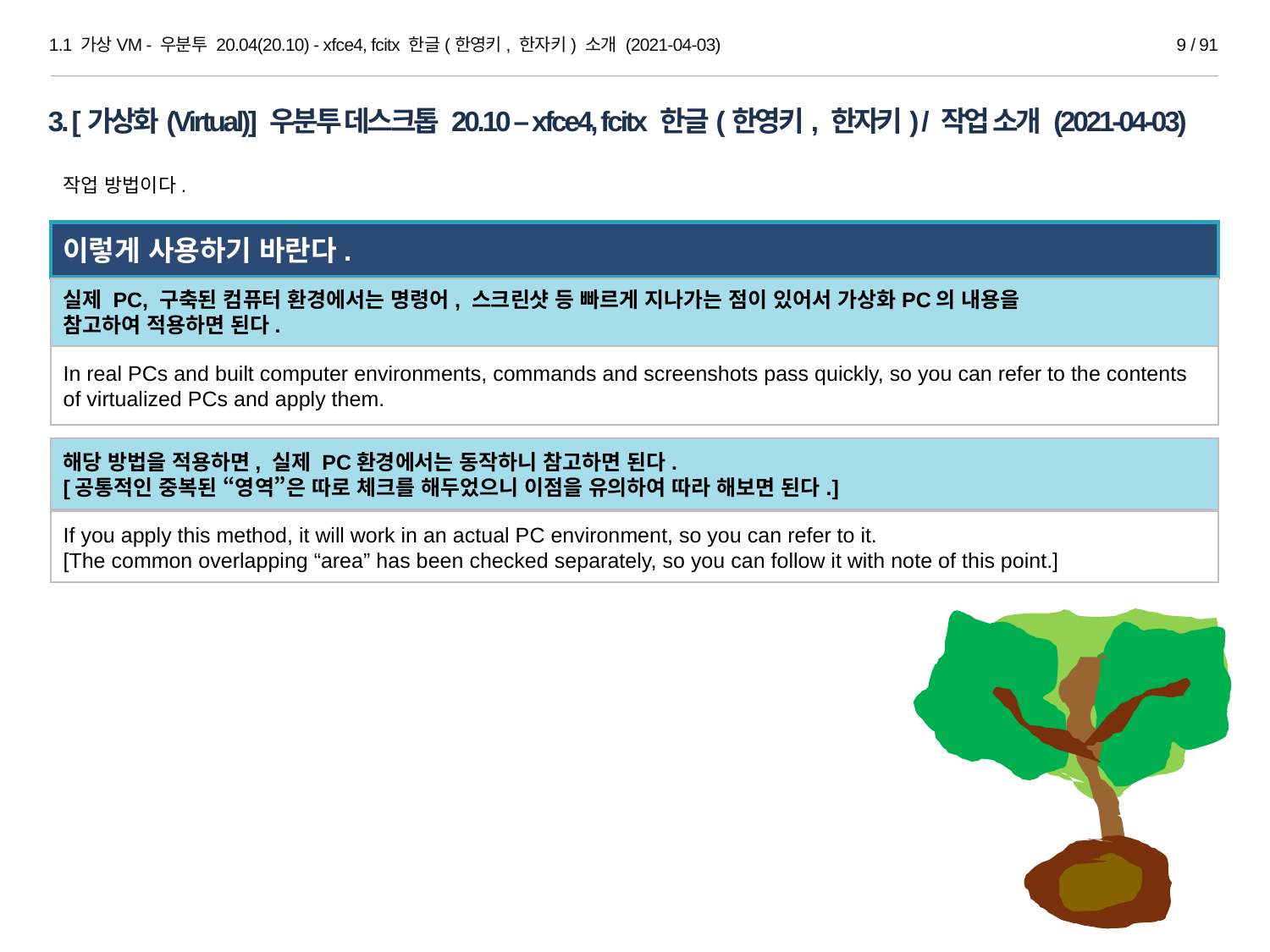

1.1 가상VM - 우분투 20.04(20.10) - xfce4, fcitx 한글(한영키, 한자키) 소개 (2021-04-03)
9 / 91

3. [가상화(Virtual)] 우분투 데스크톱 20.10 – xfce4, fcitx 한글(한영키, 한자키) / 작업 소개 (2021-04-03)
작업 방법이다.
이렇게 사용하기 바란다.
실제 PC, 구축된 컴퓨터 환경에서는 명령어, 스크린샷 등 빠르게 지나가는 점이 있어서 가상화PC의 내용을
참고하여 적용하면 된다.
In real PCs and built computer environments, commands and screenshots pass quickly, so you can refer to the contents of virtualized PCs and apply them.
해당 방법을 적용하면, 실제 PC환경에서는 동작하니 참고하면 된다.
[공통적인 중복된 “영역”은 따로 체크를 해두었으니 이점을 유의하여 따라 해보면 된다.]
If you apply this method, it will work in an actual PC environment, so you can refer to it.
[The common overlapping “area” has been checked separately, so you can follow it with note of this point.]